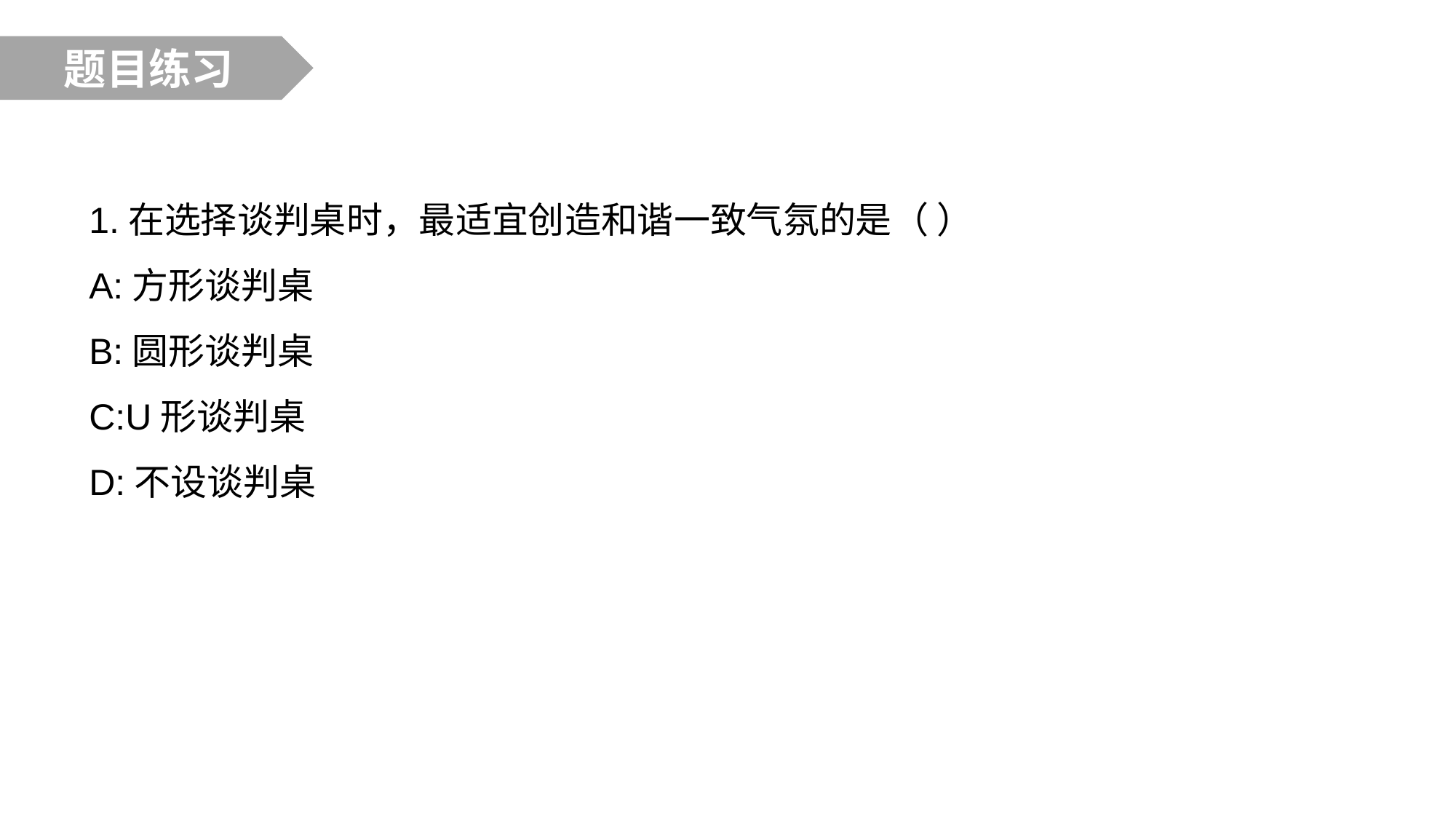

题目练习
1.在选择谈判桌时，最适宜创造和谐一致气氛的是（ ）
A:方形谈判桌
B:圆形谈判桌
C:U形谈判桌
D:不设谈判桌